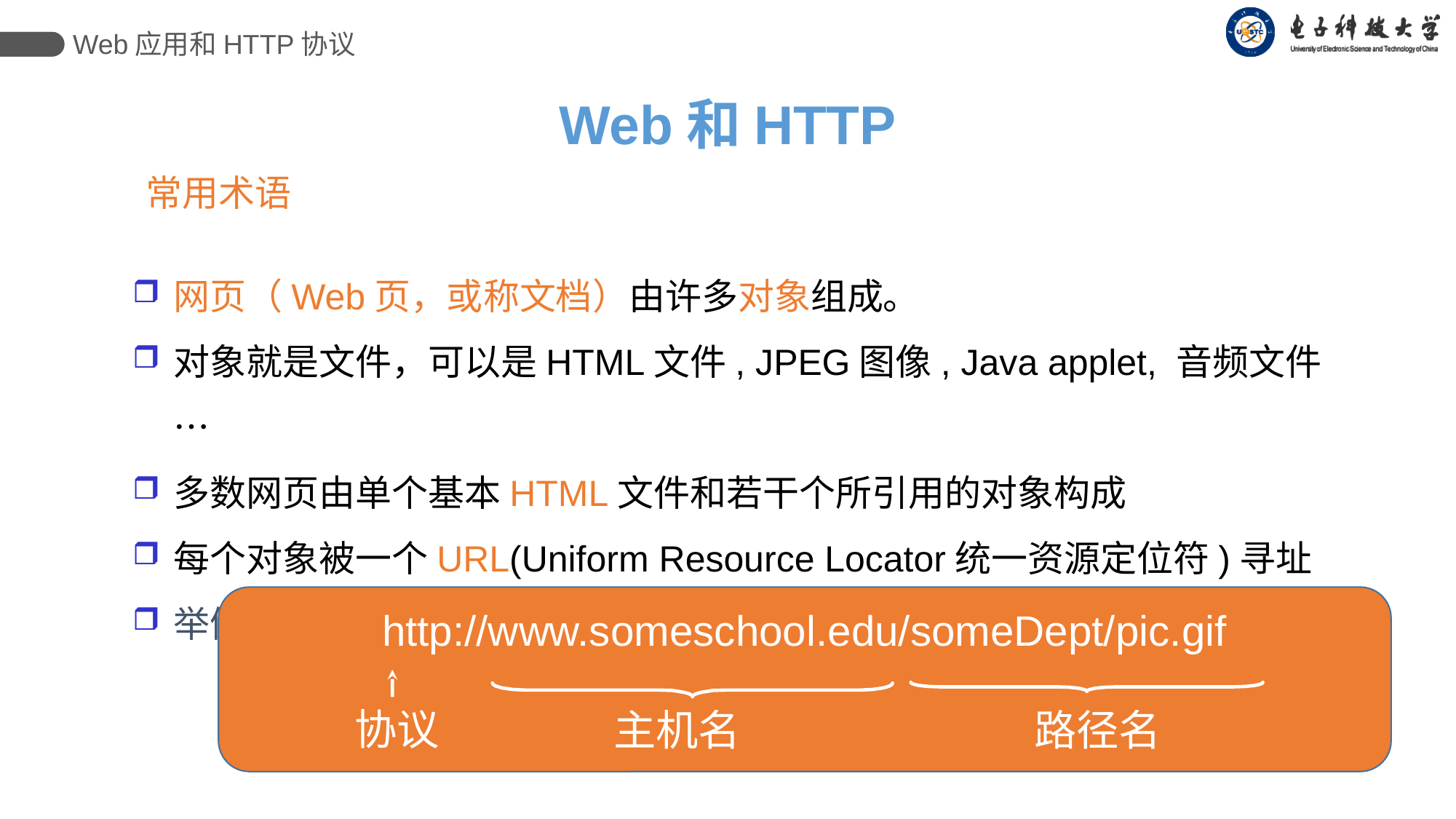

Web应用和HTTP协议

Web和HTTP
常用术语
网页（Web页，或称文档）由许多对象组成。
对象就是文件，可以是HTML文件, JPEG图像, Java applet, 音频文件…
多数网页由单个基本HTML文件和若干个所引用的对象构成
每个对象被一个URL(Uniform Resource Locator统一资源定位符)寻址
举例URL:

http://www.someschool.edu/someDept/pic.gif

协议
主机名
路径名